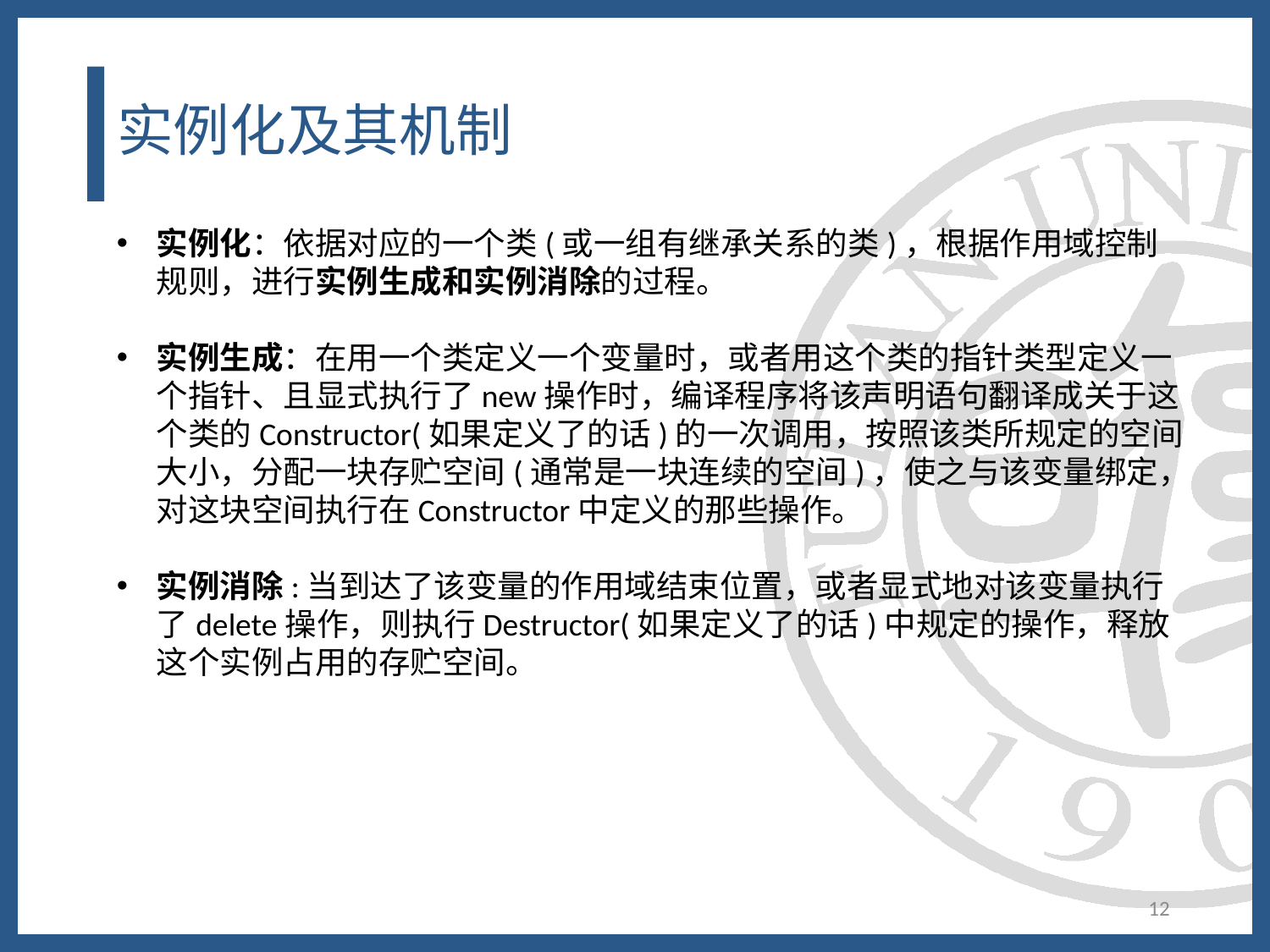

# 实例化及其机制
实例化：依据对应的一个类(或一组有继承关系的类)，根据作用域控制规则，进行实例生成和实例消除的过程。

实例生成：在用一个类定义一个变量时，或者用这个类的指针类型定义一个指针、且显式执行了new操作时，编译程序将该声明语句翻译成关于这个类的Constructor(如果定义了的话)的一次调用，按照该类所规定的空间大小，分配一块存贮空间(通常是一块连续的空间)，使之与该变量绑定，对这块空间执行在Constructor中定义的那些操作。

实例消除:当到达了该变量的作用域结束位置，或者显式地对该变量执行了delete操作，则执行Destructor(如果定义了的话)中规定的操作，释放这个实例占用的存贮空间。

12